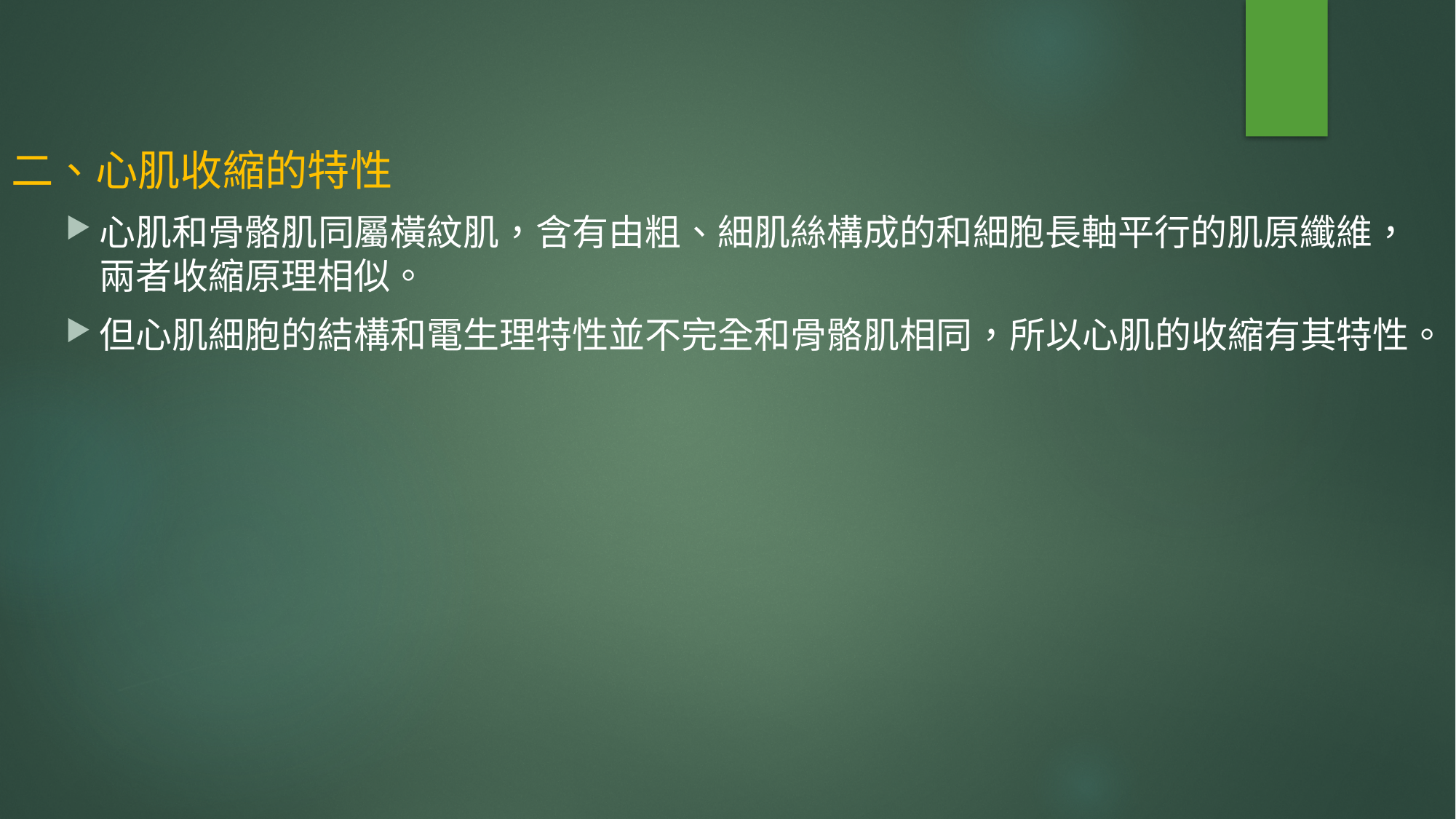

二、心肌收縮的特性
心肌和骨骼肌同屬橫紋肌，含有由粗、細肌絲構成的和細胞長軸平行的肌原纖維，兩者收縮原理相似。
但心肌細胞的結構和電生理特性並不完全和骨骼肌相同，所以心肌的收縮有其特性。